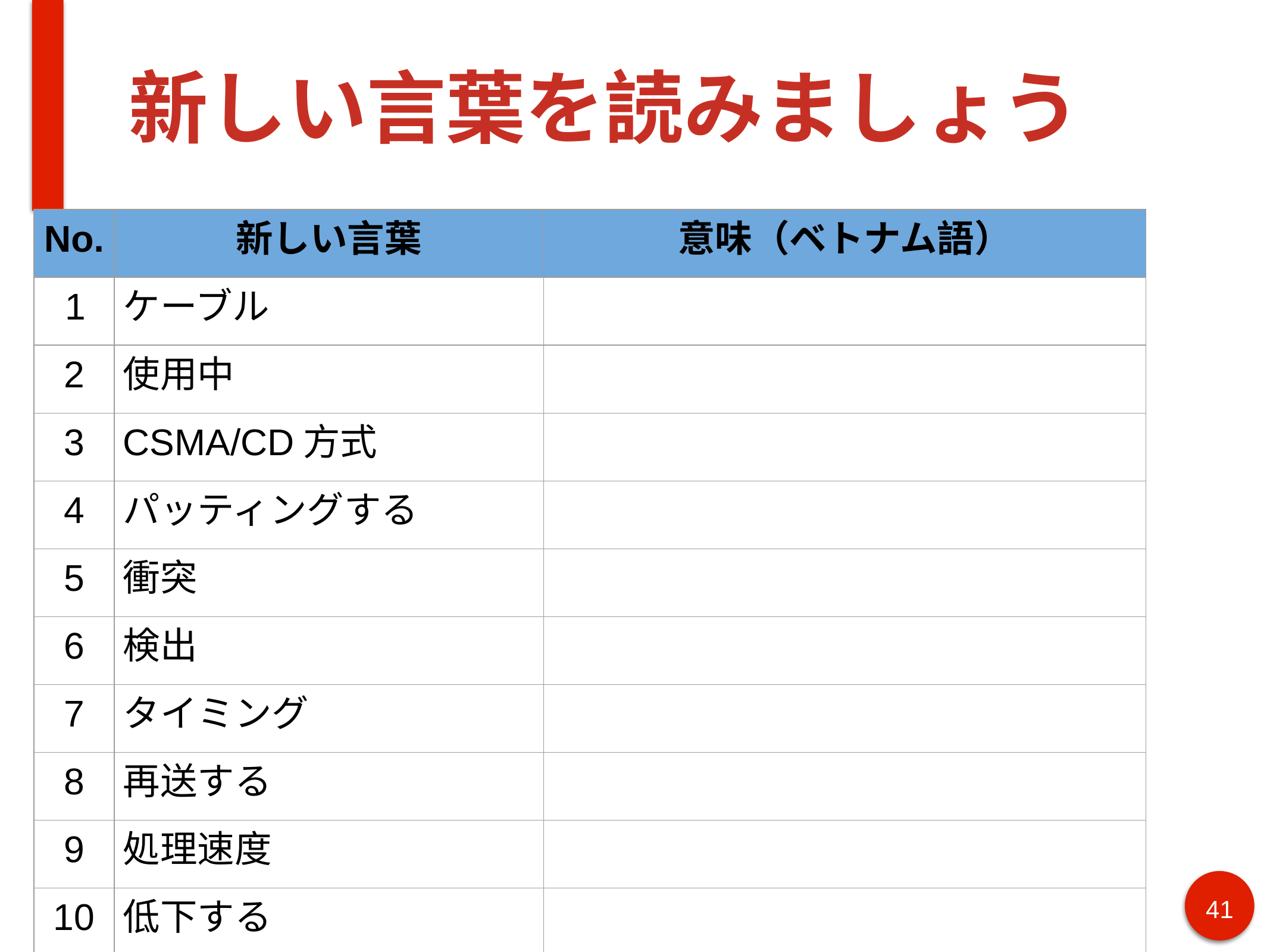

# 新しい言葉を読みましょう
| No. | 新しい言葉 | 意味（ベトナム語） |
| --- | --- | --- |
| 1 | ケーブル |  |
| 2 | 使用中 |  |
| 3 | CSMA/CD方式 |  |
| 4 | パッティングする |  |
| 5 | 衝突 |  |
| 6 | 検出 |  |
| 7 | タイミング |  |
| 8 | 再送する |  |
| 9 | 処理速度 |  |
| 10 | 低下する |  |
41